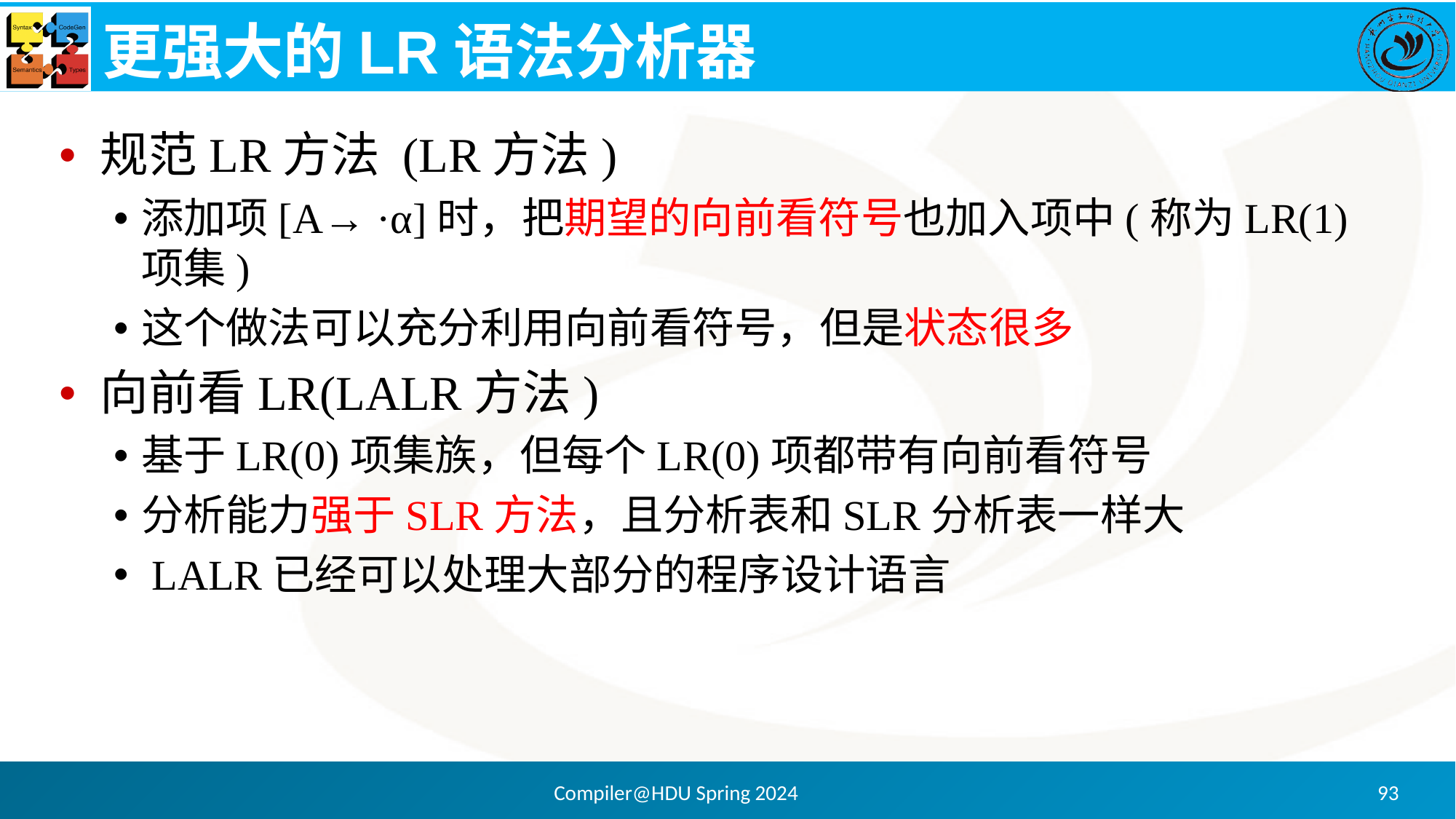

# 更强大的LR语法分析器
规范LR方法 (LR方法)
添加项[A→ ·α]时，把期望的向前看符号也加入项中(称为LR(1)项集)
这个做法可以充分利用向前看符号，但是状态很多
向前看LR(LALR方法)
基于LR(0)项集族，但每个LR(0)项都带有向前看符号
分析能力强于SLR方法，且分析表和SLR分析表一样大
 LALR已经可以处理大部分的程序设计语言
Compiler@HDU Spring 2024
93